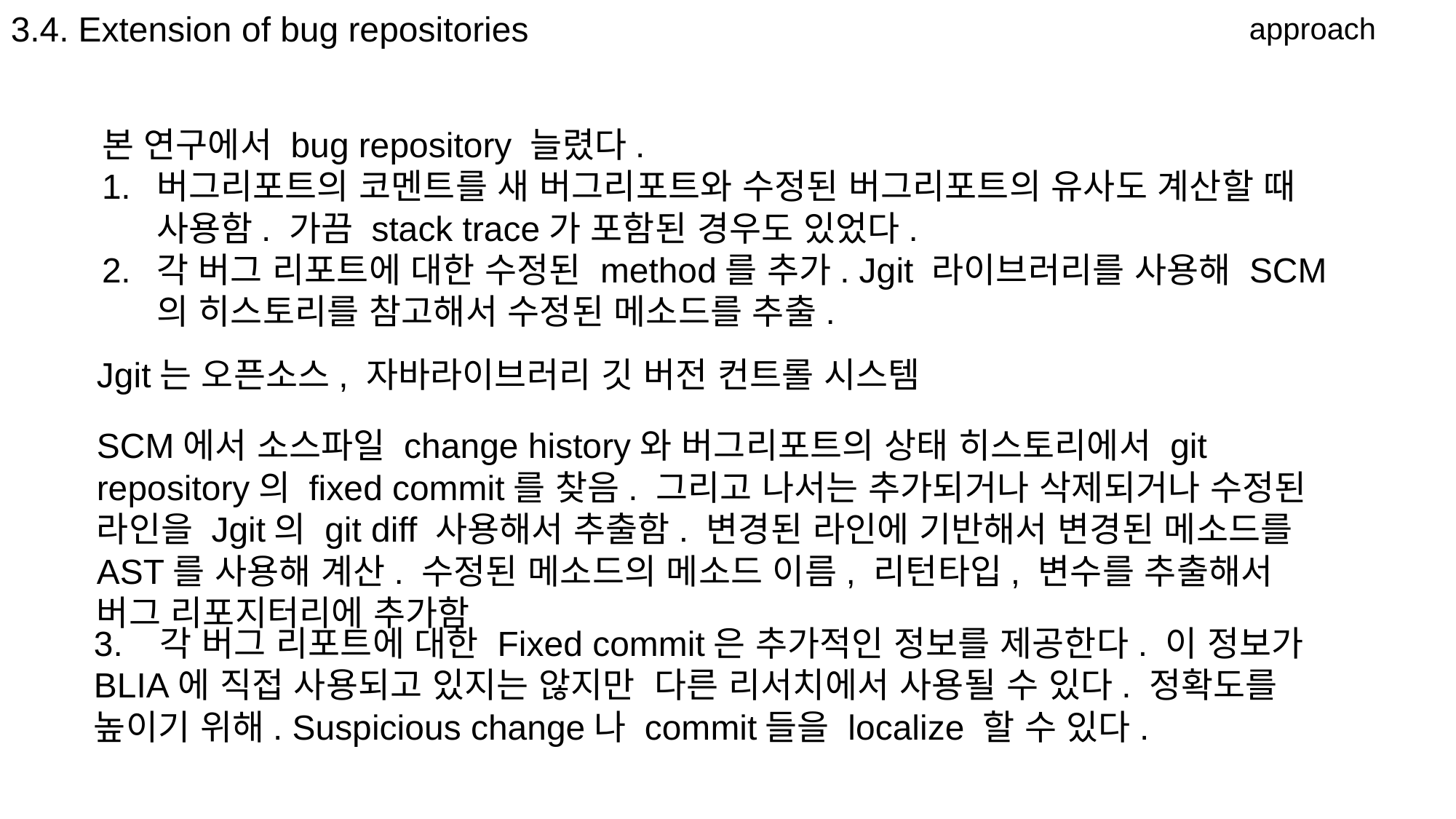

3.4. Extension of bug repositories
approach
본 연구에서 bug repository 늘렸다.
버그리포트의 코멘트를 새 버그리포트와 수정된 버그리포트의 유사도 계산할 때 사용함. 가끔 stack trace가 포함된 경우도 있었다.
각 버그 리포트에 대한 수정된 method를 추가. Jgit 라이브러리를 사용해 SCM의 히스토리를 참고해서 수정된 메소드를 추출.
Jgit는 오픈소스, 자바라이브러리 깃 버전 컨트롤 시스템
SCM에서 소스파일 change history와 버그리포트의 상태 히스토리에서 git repository의 fixed commit를 찾음. 그리고 나서는 추가되거나 삭제되거나 수정된 라인을 Jgit의 git diff 사용해서 추출함. 변경된 라인에 기반해서 변경된 메소드를 AST를 사용해 계산. 수정된 메소드의 메소드 이름, 리턴타입, 변수를 추출해서 버그 리포지터리에 추가함
3.   각 버그 리포트에 대한 Fixed commit은 추가적인 정보를 제공한다. 이 정보가 BLIA에 직접 사용되고 있지는 않지만  다른 리서치에서 사용될 수 있다. 정확도를 높이기 위해. Suspicious change나 commit들을 localize 할 수 있다.